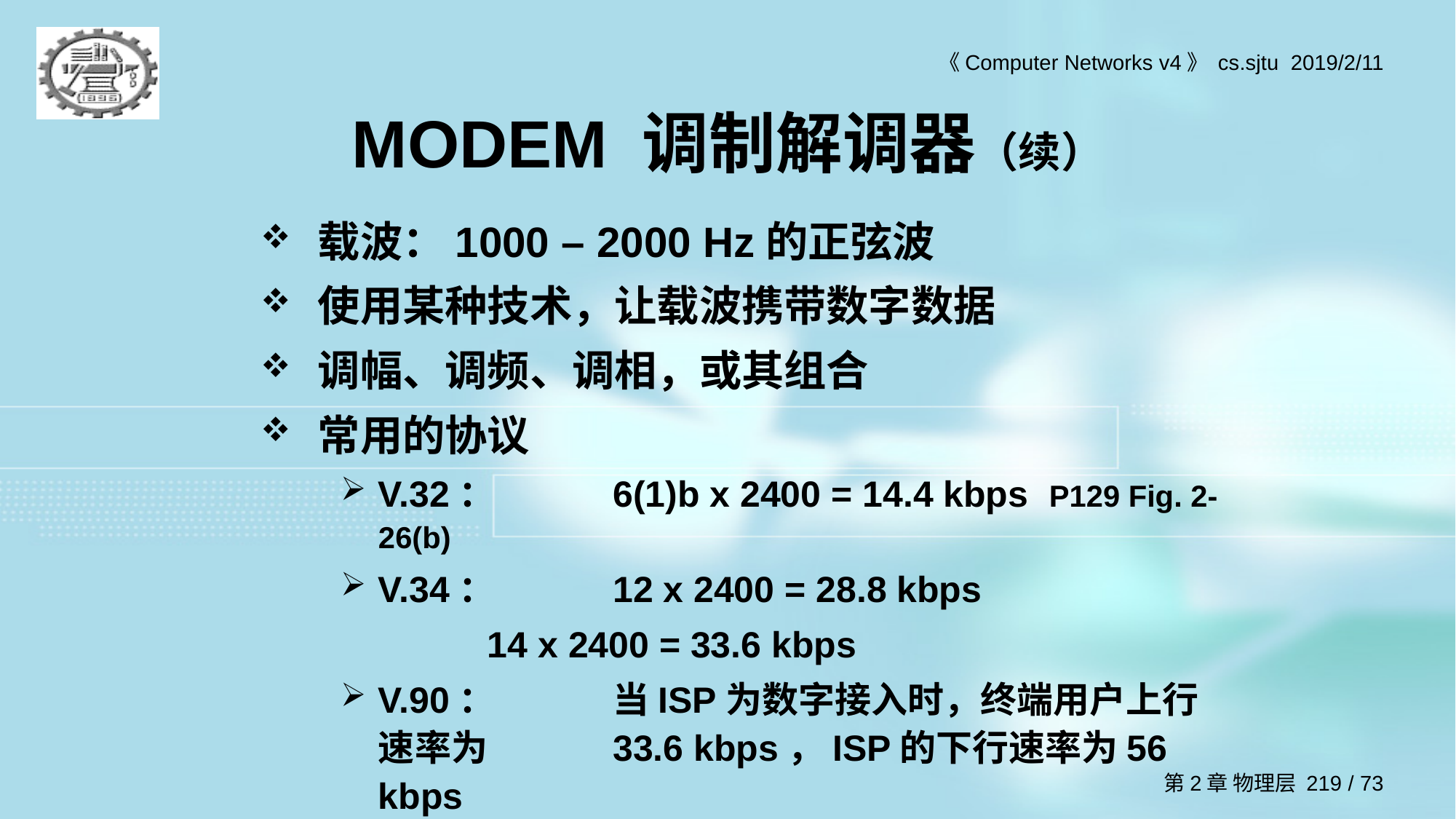

# MODEM 调制解调器（续）
载波：1000 – 2000 Hz的正弦波
使用某种技术，让载波携带数字数据
调幅、调频、调相，或其组合
常用的协议
V.32：	6(1)b x 2400 = 14.4 kbps  P129 Fig. 2-26(b)
V.34：	12 x 2400 = 28.8 kbps
 		14 x 2400 = 33.6 kbps
V.90：	当ISP为数字接入时，终端用户上行速率为	33.6 kbps，ISP的下行速率为56 kbps